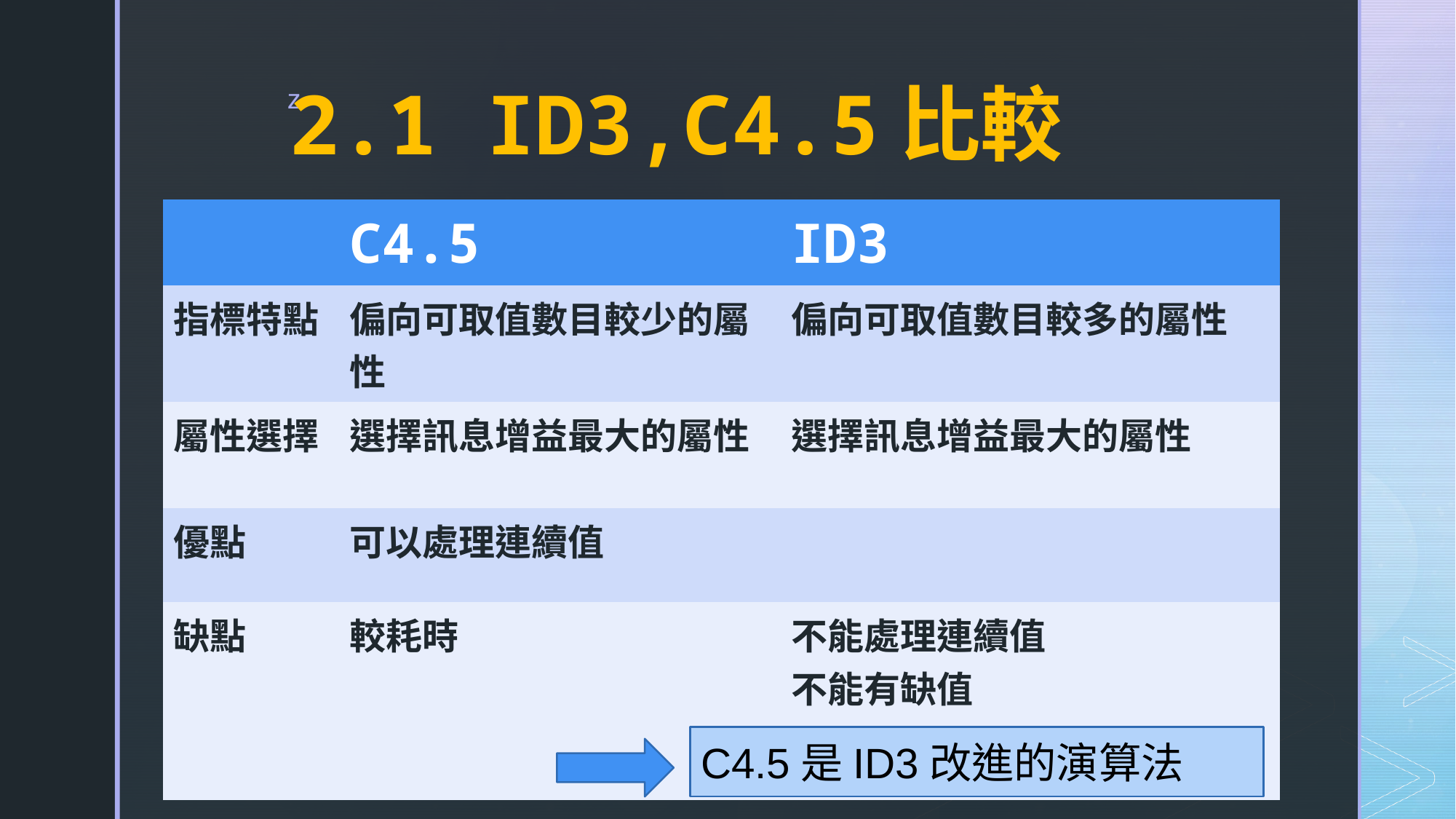

# 2.1 ID3,C4.5比較
|  | C4.5 | ID3 |
| --- | --- | --- |
| 指標特點 | 偏向可取值數目較少的屬性 | 偏向可取值數目較多的屬性 |
| 屬性選擇 | 選擇訊息增益最大的屬性 | 選擇訊息增益最大的屬性 |
| 優點 | 可以處理連續值 |  |
| 缺點 | 較耗時 | 不能處理連續值 不能有缺值 |
C4.5是ID3改進的演算法